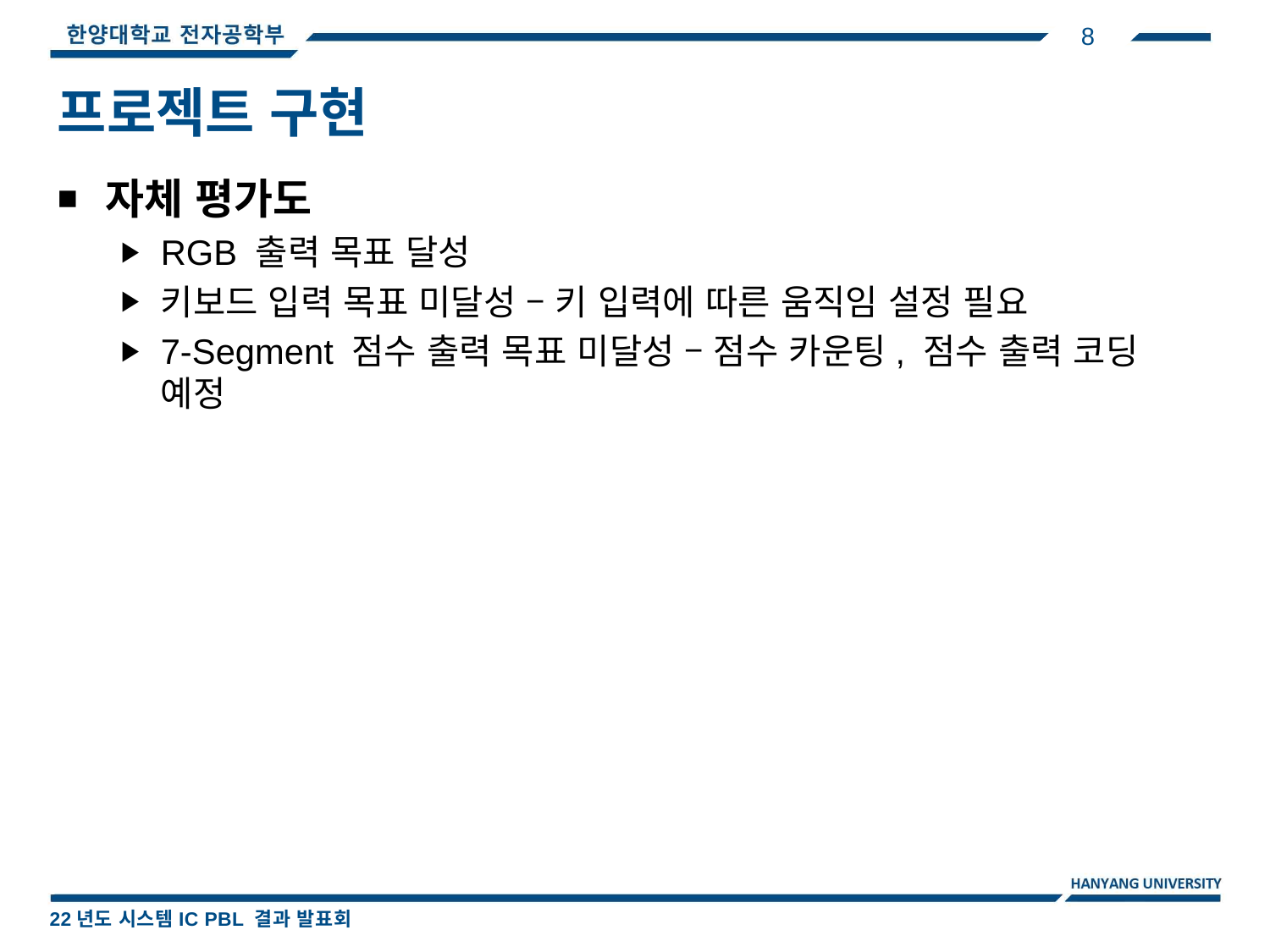

8
프로젝트 구현
자체 평가도
RGB 출력 목표 달성
키보드 입력 목표 미달성 – 키 입력에 따른 움직임 설정 필요
7-Segment 점수 출력 목표 미달성 – 점수 카운팅, 점수 출력 코딩 예정